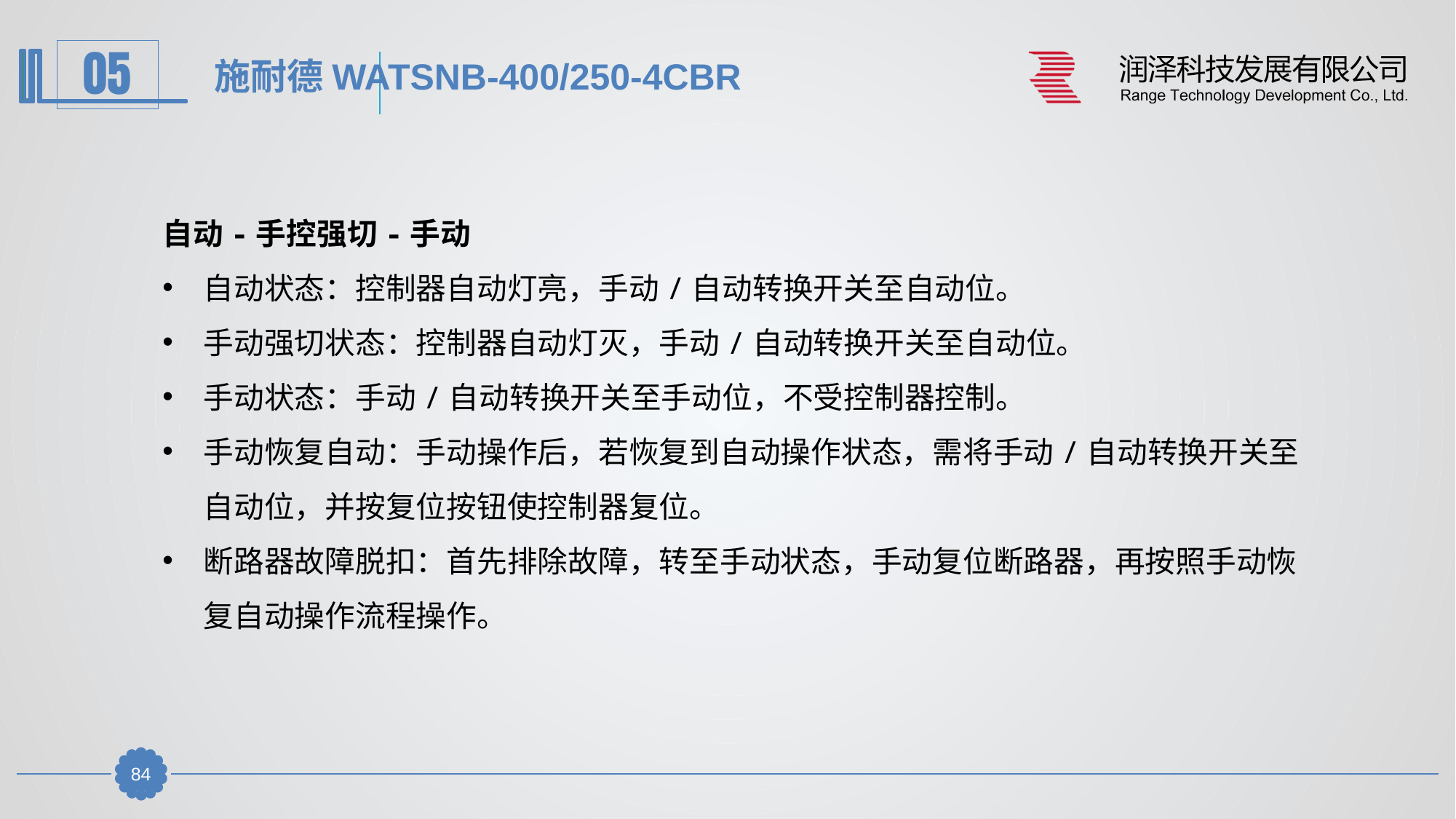

施耐德WATSNB-400/250-4CBR
自动-手控强切-手动
自动状态：控制器自动灯亮，手动/自动转换开关至自动位。
手动强切状态：控制器自动灯灭，手动/自动转换开关至自动位。
手动状态：手动/自动转换开关至手动位，不受控制器控制。
手动恢复自动：手动操作后，若恢复到自动操作状态，需将手动/自动转换开关至自动位，并按复位按钮使控制器复位。
断路器故障脱扣：首先排除故障，转至手动状态，手动复位断路器，再按照手动恢复自动操作流程操作。

84